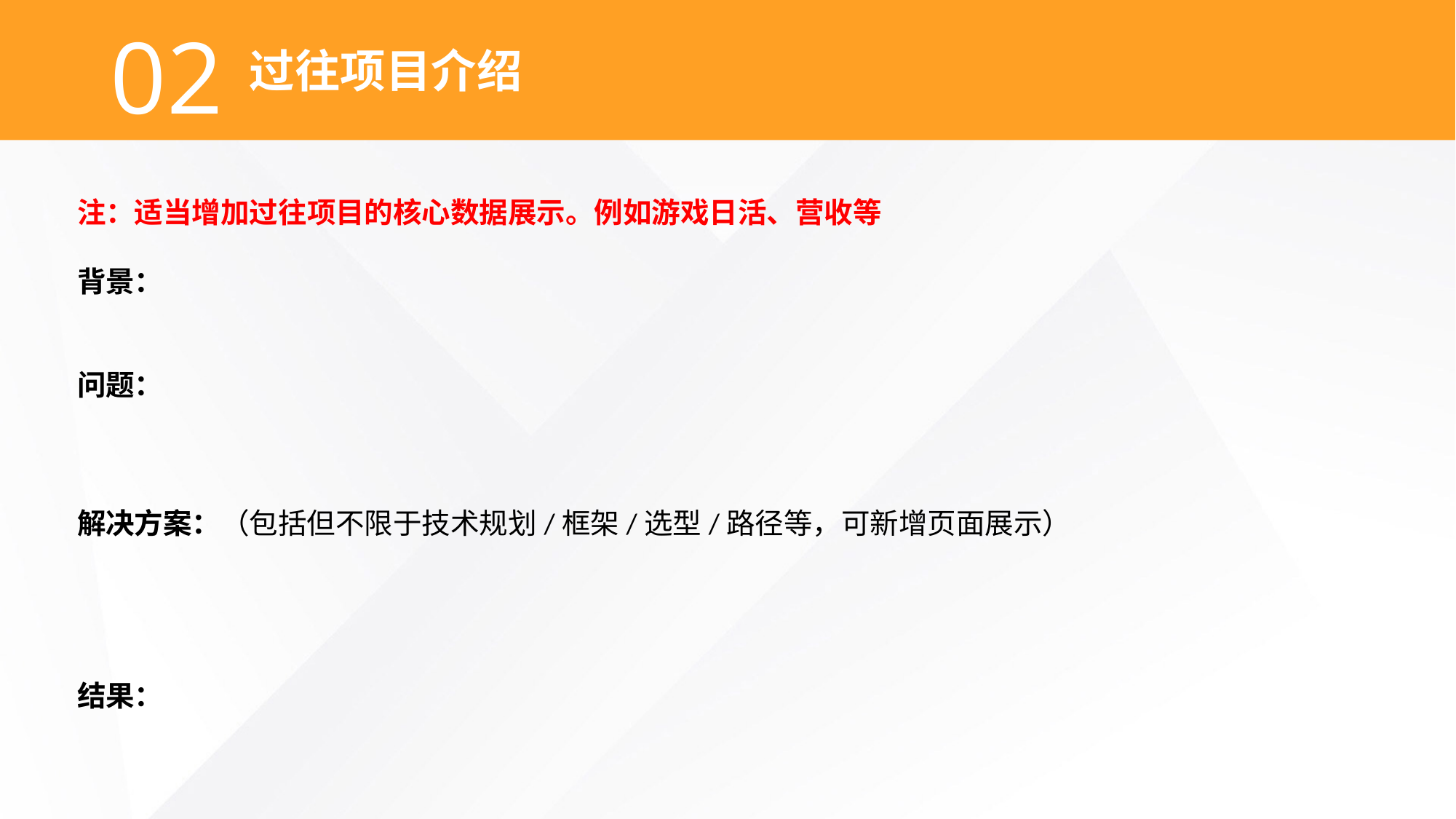

02
过往项目介绍
注：适当增加过往项目的核心数据展示。例如游戏日活、营收等

背景：

问题：

解决方案：（包括但不限于技术规划/框架/选型/路径等，可新增页面展示）

结果：